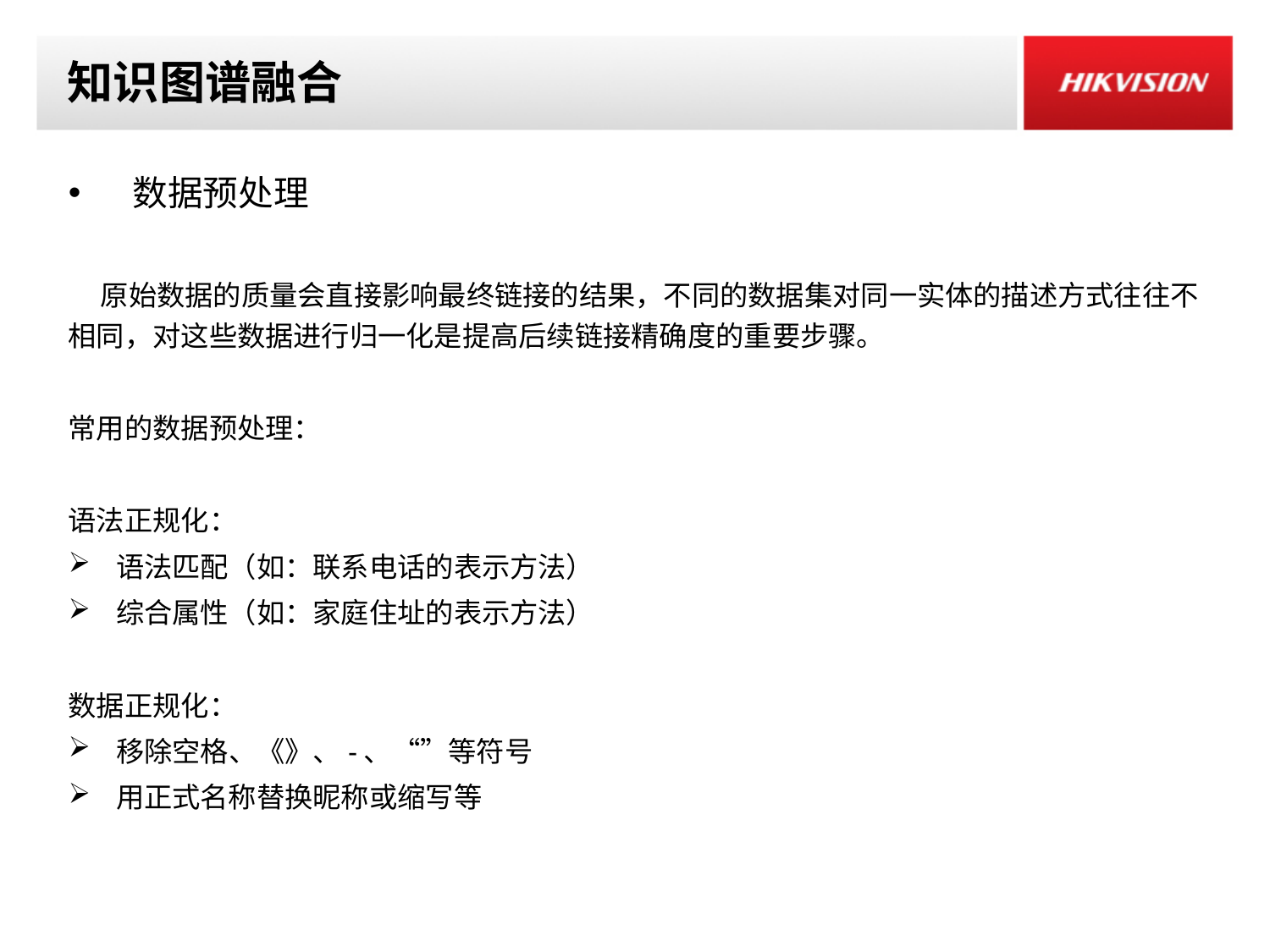

# 知识图谱融合
 数据预处理

    原始数据的质量会直接影响最终链接的结果，不同的数据集对同一实体的描述方式往往不相同，对这些数据进行归一化是提高后续链接精确度的重要步骤。

常用的数据预处理：

语法正规化：
语法匹配（如：联系电话的表示方法）
综合属性（如：家庭住址的表示方法）

数据正规化：
移除空格、《》、-、“”等符号
用正式名称替换昵称或缩写等